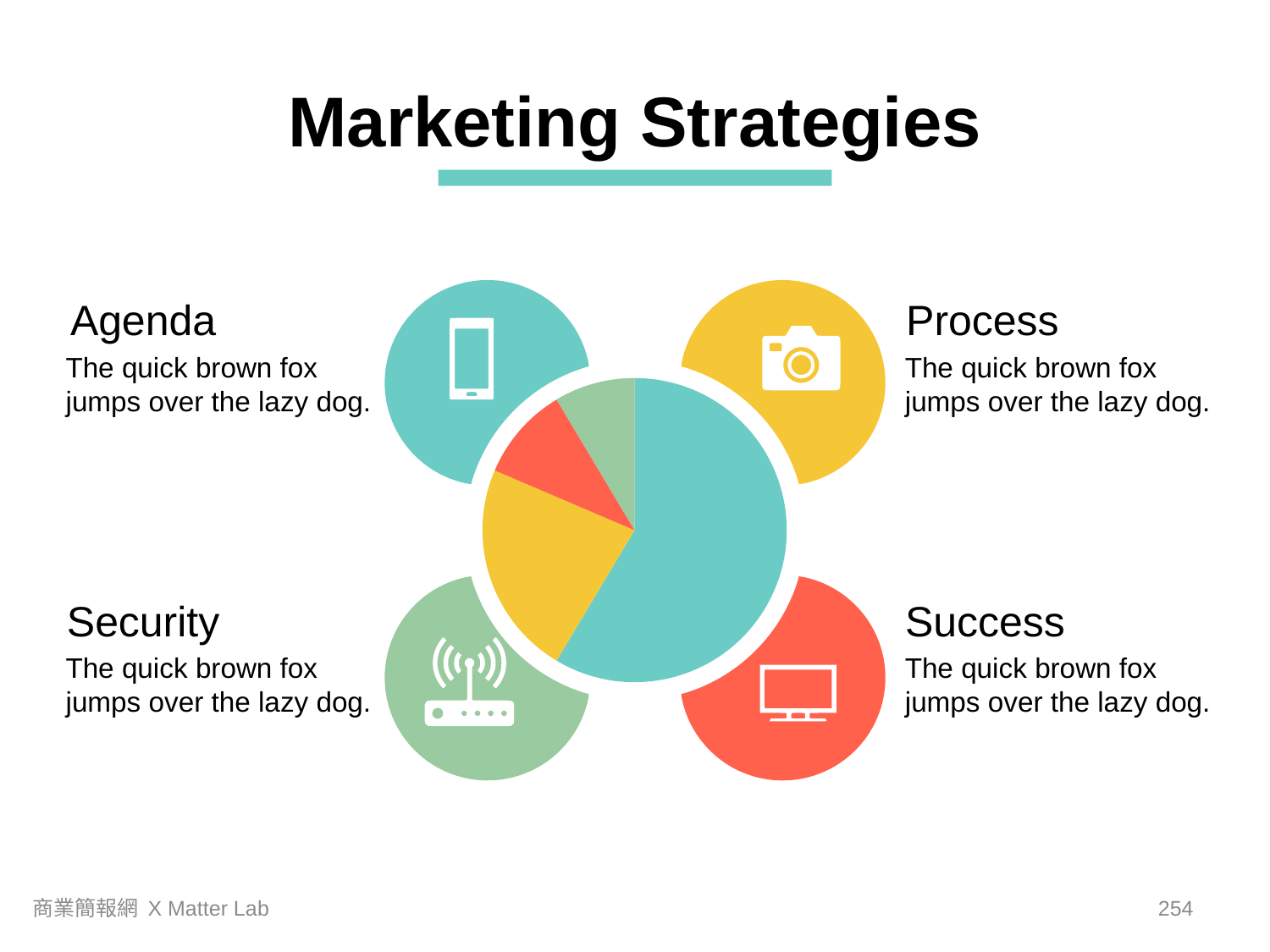

Marketing Strategies

Agenda
The quick brown fox jumps over the lazy dog.
Process
The quick brown fox jumps over the lazy dog.

Security
The quick brown fox jumps over the lazy dog.
Success
The quick brown fox jumps over the lazy dog.

商業簡報網 X Matter Lab
254